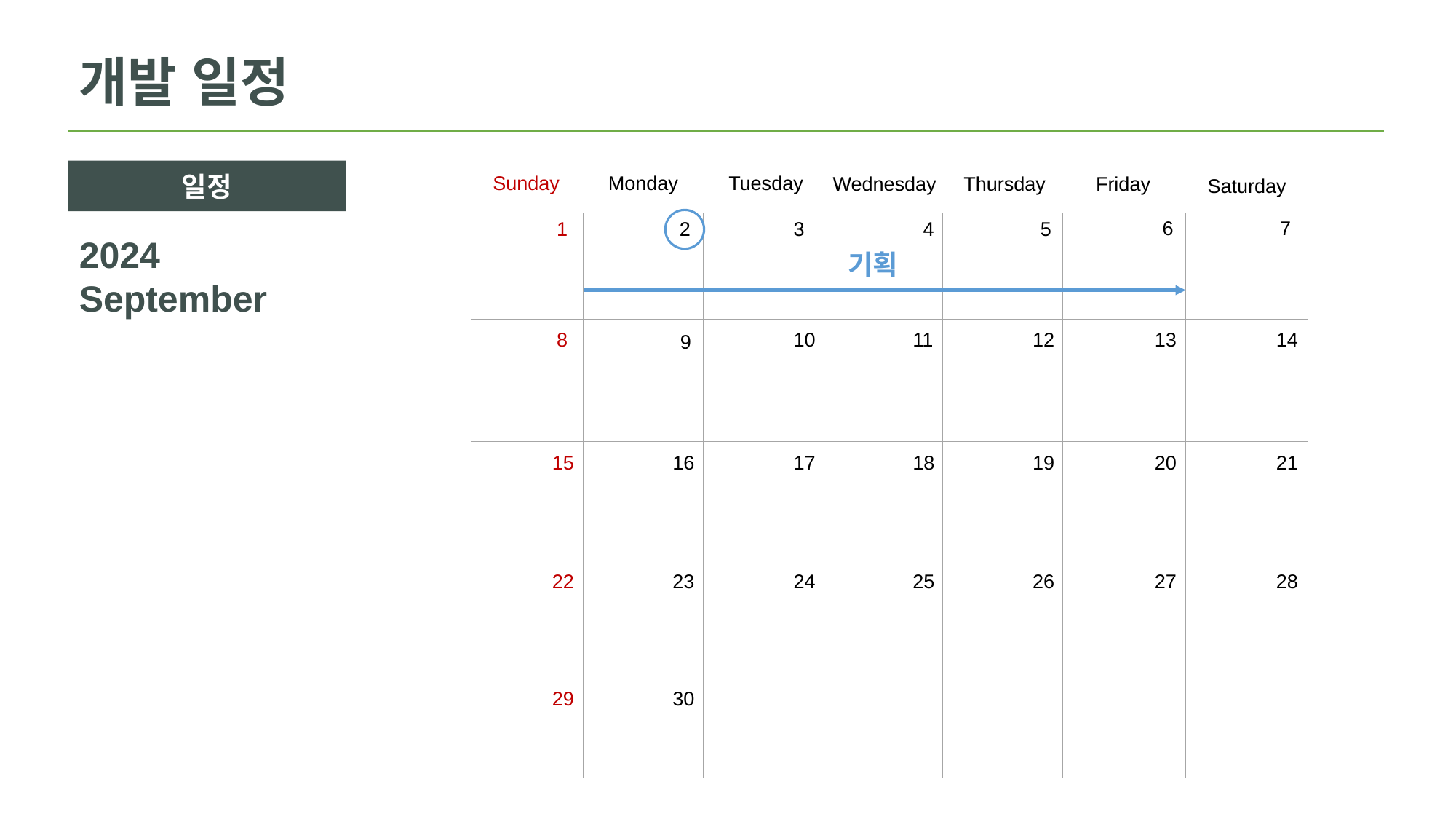

개발 일정
일정
Sunday
Tuesday
Monday
Wednesday
Thursday
Friday
Saturday
7
6
1
3
4
5
2
8
10
11
12
13
14
9
15
16
17
18
19
20
21
22
23
24
25
26
27
28
29
30

2024
September
기획